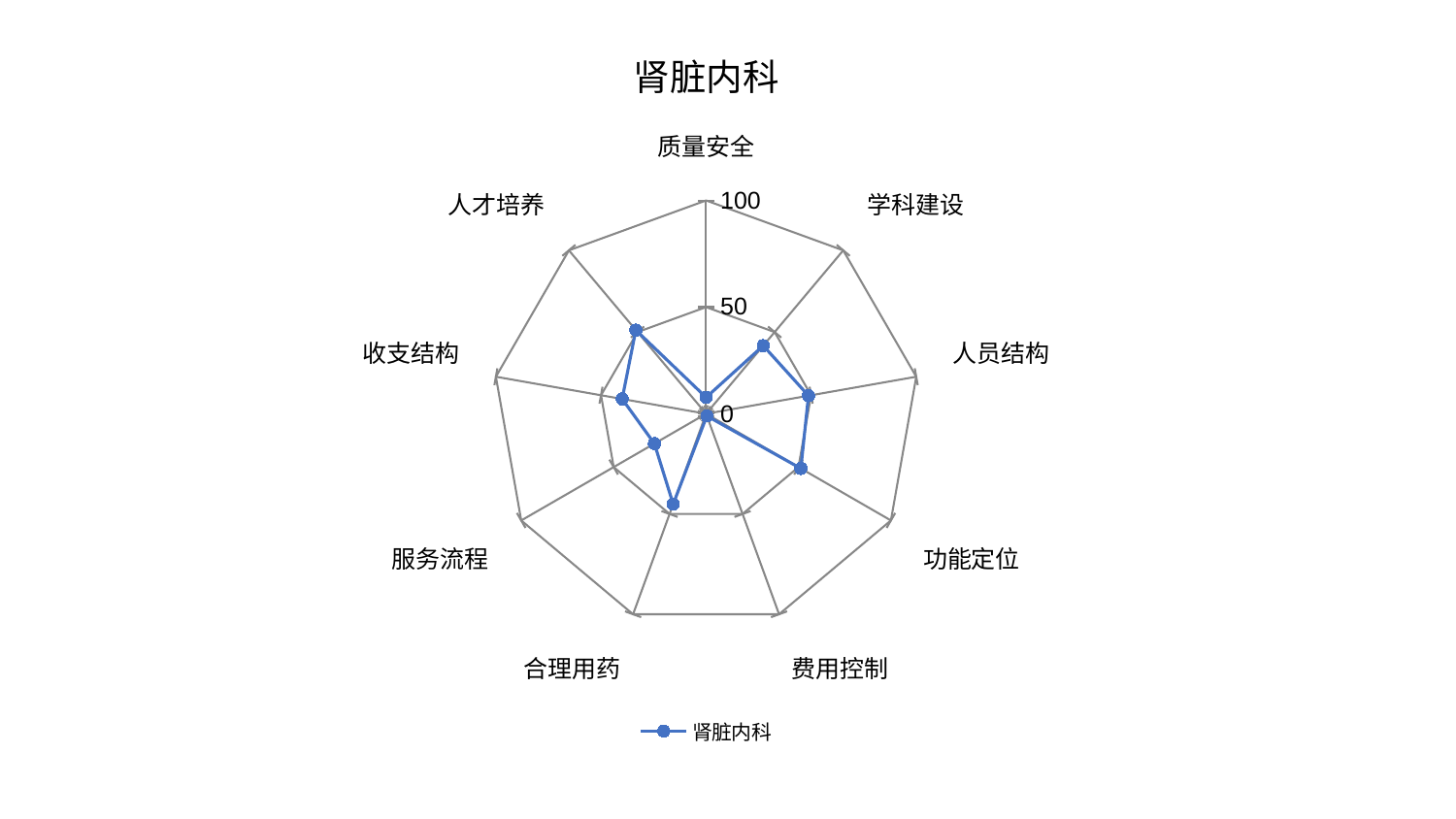

### Chart: 肾脏内科

| Category | 肾脏内科 |
|---|---|
| 质量安全 | 7.644373915984071 |
| 学科建设 | 41.68639464750472 |
| 人员结构 | 48.74374233460132 |
| 功能定位 | 51.291499152411724 |
| 费用控制 | 1.0996544574301366 |
| 合理用药 | 45.07864308214438 |
| 服务流程 | 27.964863107313732 |
| 收支结构 | 39.92274468230101 |
| 人才培养 | 51.205587293996906 |
108